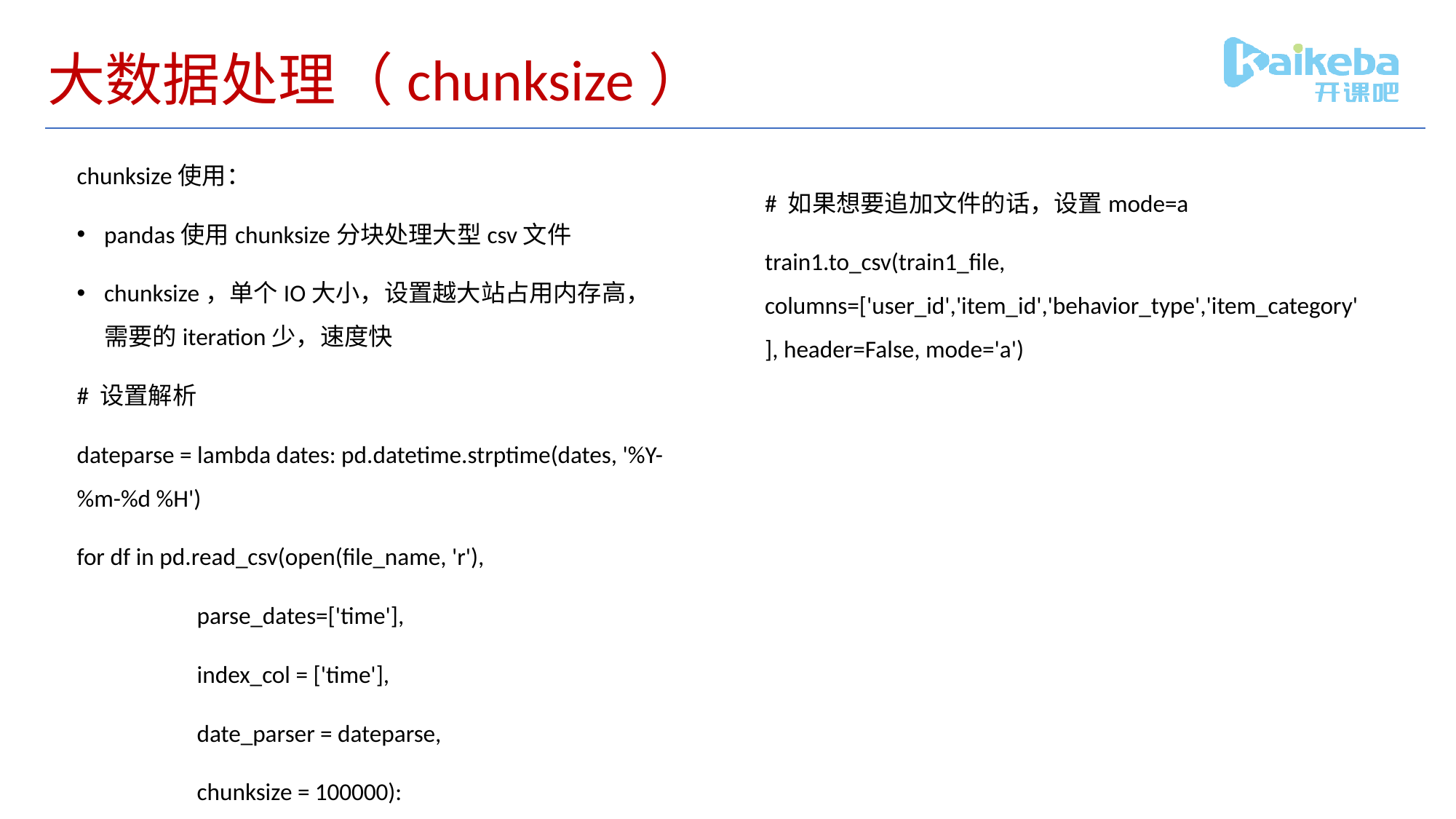

# 大数据处理（chunksize）
chunksize使用：
pandas使用chunksize分块处理大型csv文件
chunksize，单个IO大小，设置越大站占用内存高，需要的iteration少，速度快
# 设置解析
dateparse = lambda dates: pd.datetime.strptime(dates, '%Y-%m-%d %H')
for df in pd.read_csv(open(file_name, 'r'),
                      parse_dates=['time'],
                      index_col = ['time'],
                      date_parser = dateparse,
                      chunksize = 100000):
# 如果想要追加文件的话，设置mode=a
train1.to_csv(train1_file, columns=['user_id','item_id','behavior_type','item_category'], header=False, mode='a')